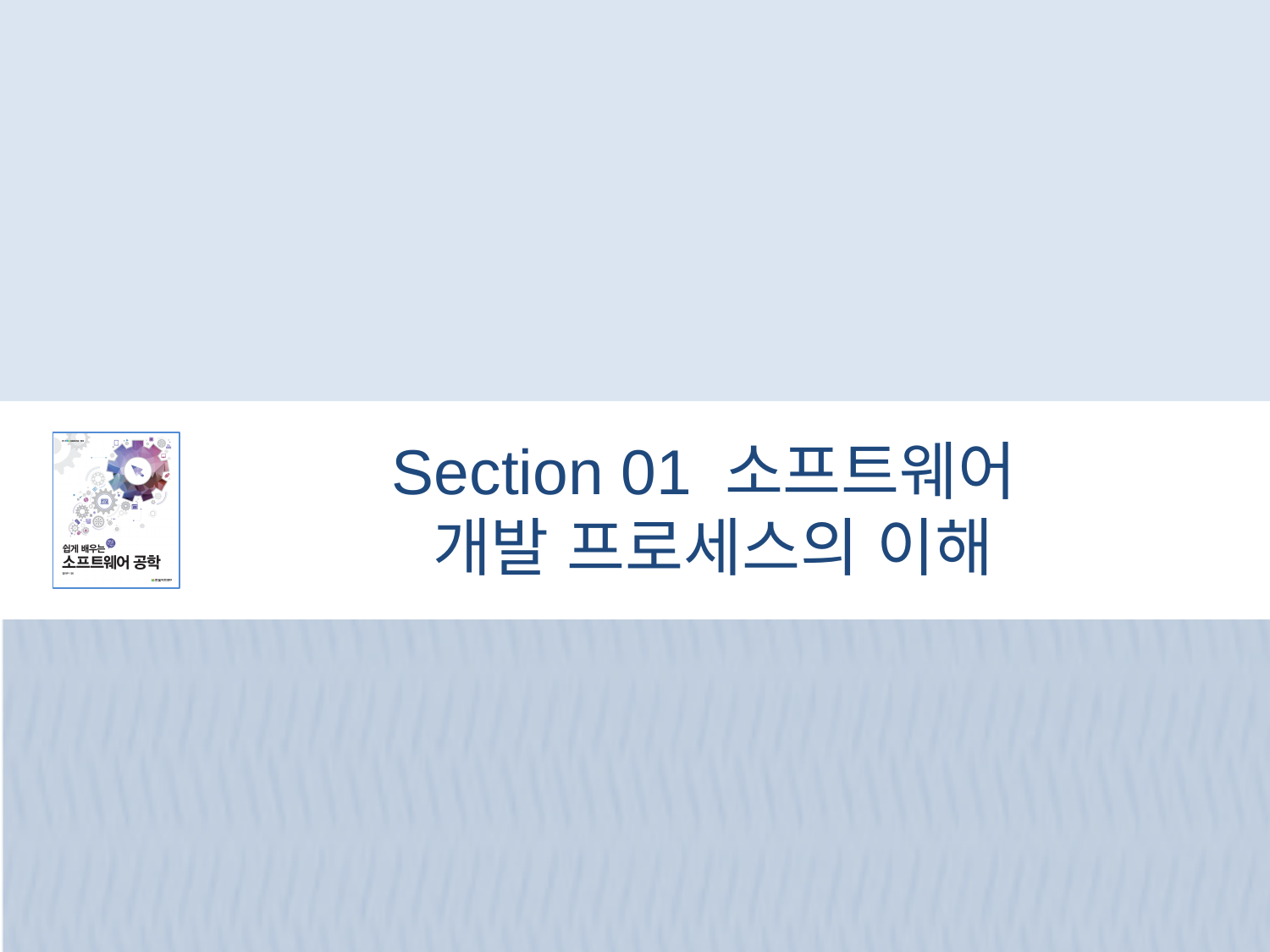

# Section 01 소프트웨어 개발 프로세스의 이해